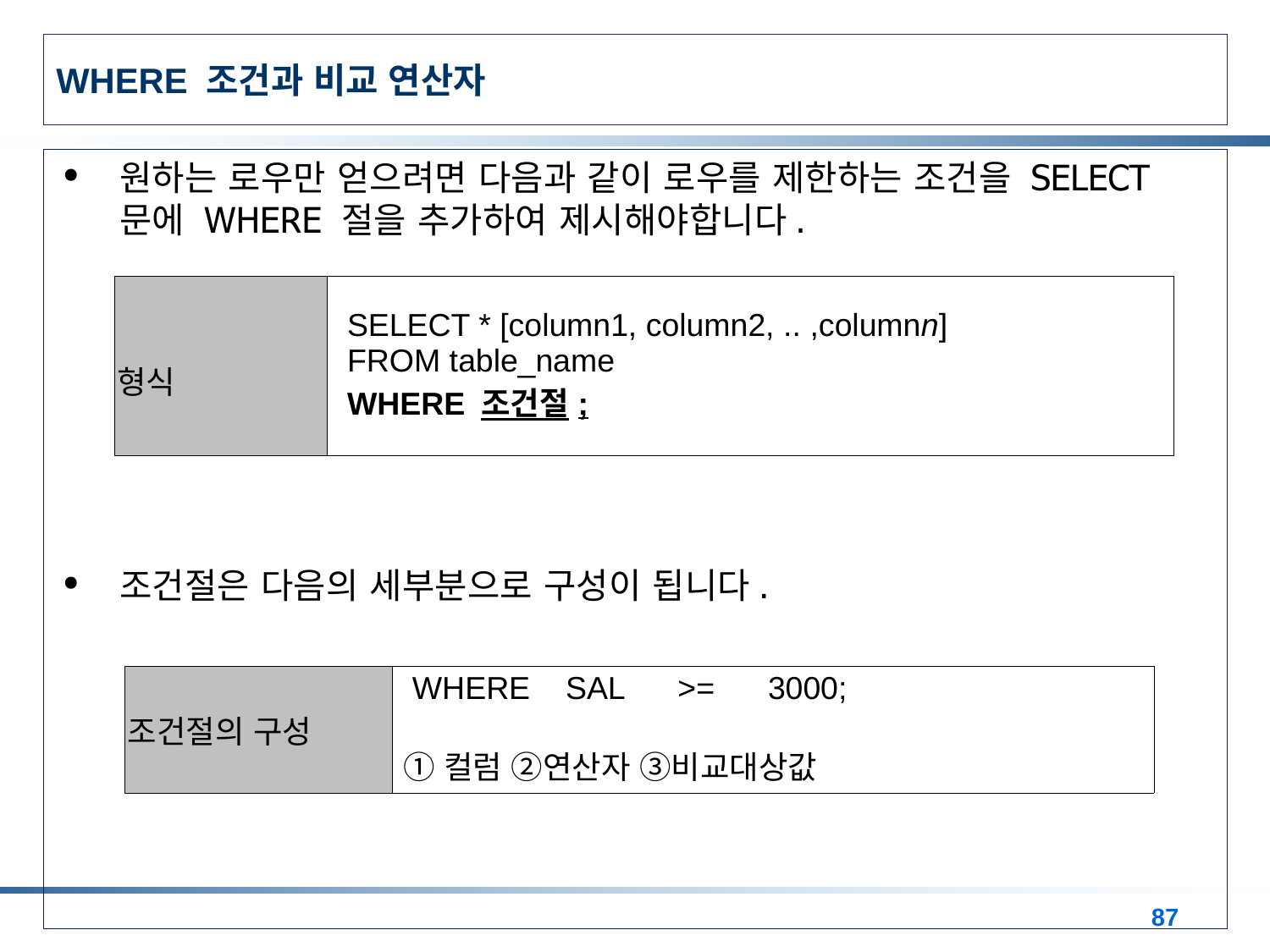

# WHERE 조건과 비교 연산자
원하는 로우만 얻으려면 다음과 같이 로우를 제한하는 조건을 SELECT 문에 WHERE 절을 추가하여 제시해야합니다.

조건절은 다음의 세부분으로 구성이 됩니다.

| 형식 | SELECT \* [column1, column2, .. ,columnn] FROM table\_name WHERE 조건절; |
| --- | --- |
| 조건절의 구성 | WHERE SAL >= 3000; ①컬럼 ②연산자 ③비교대상값 |
| --- | --- |